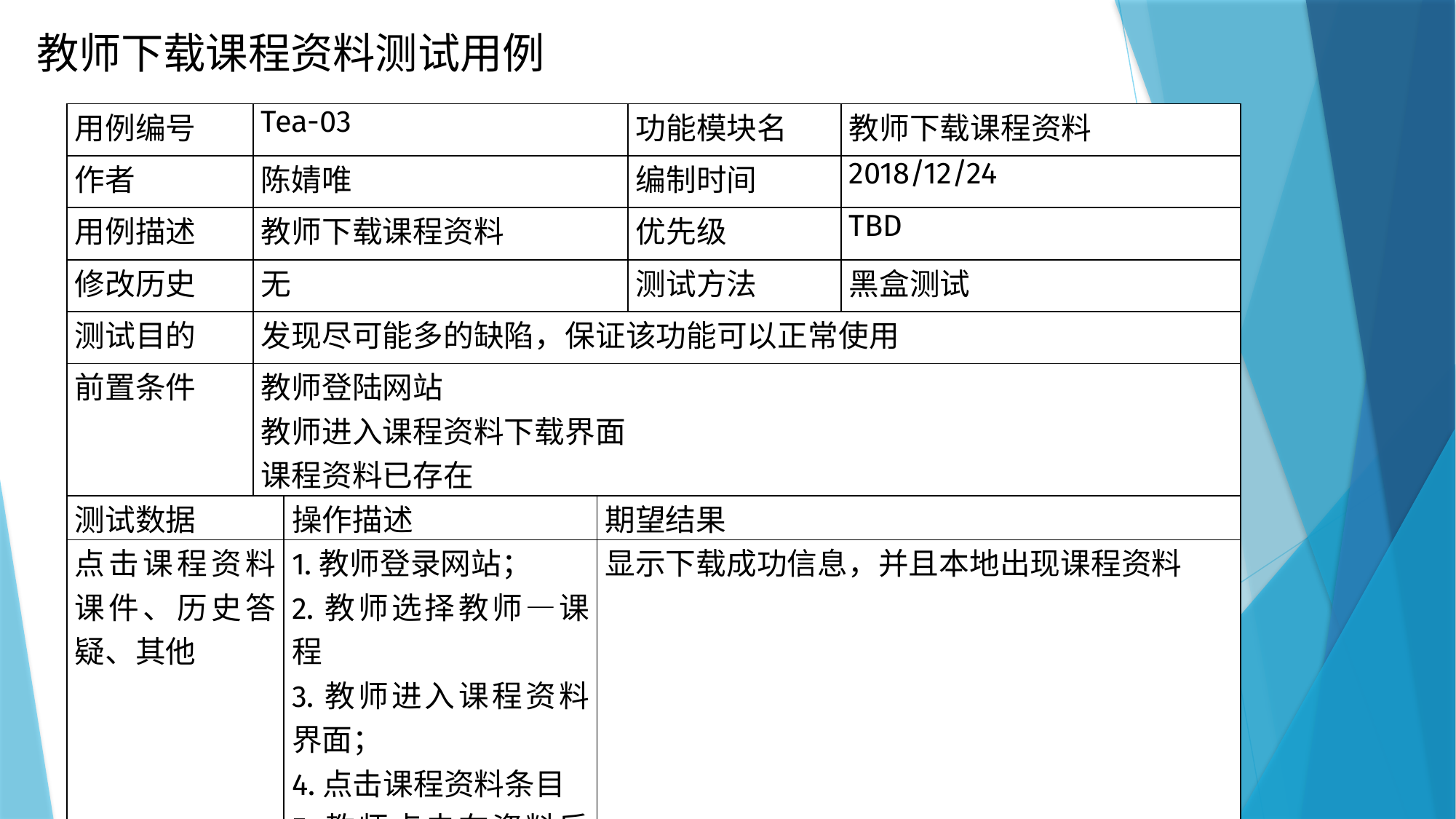

教师下载课程资料测试用例

| 用例编号 | Tea-03 |  |  | 功能模块名 | 教师下载课程资料 |
| --- | --- | --- | --- | --- | --- |
| 作者 | 陈婧唯 |  |  | 编制时间 | 2018/12/24 |
| 用例描述 | 教师下载课程资料 |  |  | 优先级 | TBD |
| 修改历史 | 无 |  |  | 测试方法 | 黑盒测试 |
| 测试目的 | 发现尽可能多的缺陷，保证该功能可以正常使用 |  |  |  |  |
| 前置条件 | 教师登陆网站 教师进入课程资料下载界面 课程资料已存在 |  |  |  |  |
| 测试数据 |  | 操作描述 | 期望结果 |  |  |
| 点击课程资料课件、历史答疑、其他 |  | 1.教师登录网站； 2.教师选择教师—课程 3.教师进入课程资料界面； 4.点击课程资料条目 5.教师点击在资料后面的下载按钮 | 显示下载成功信息，并且本地出现课程资料 |  |  |